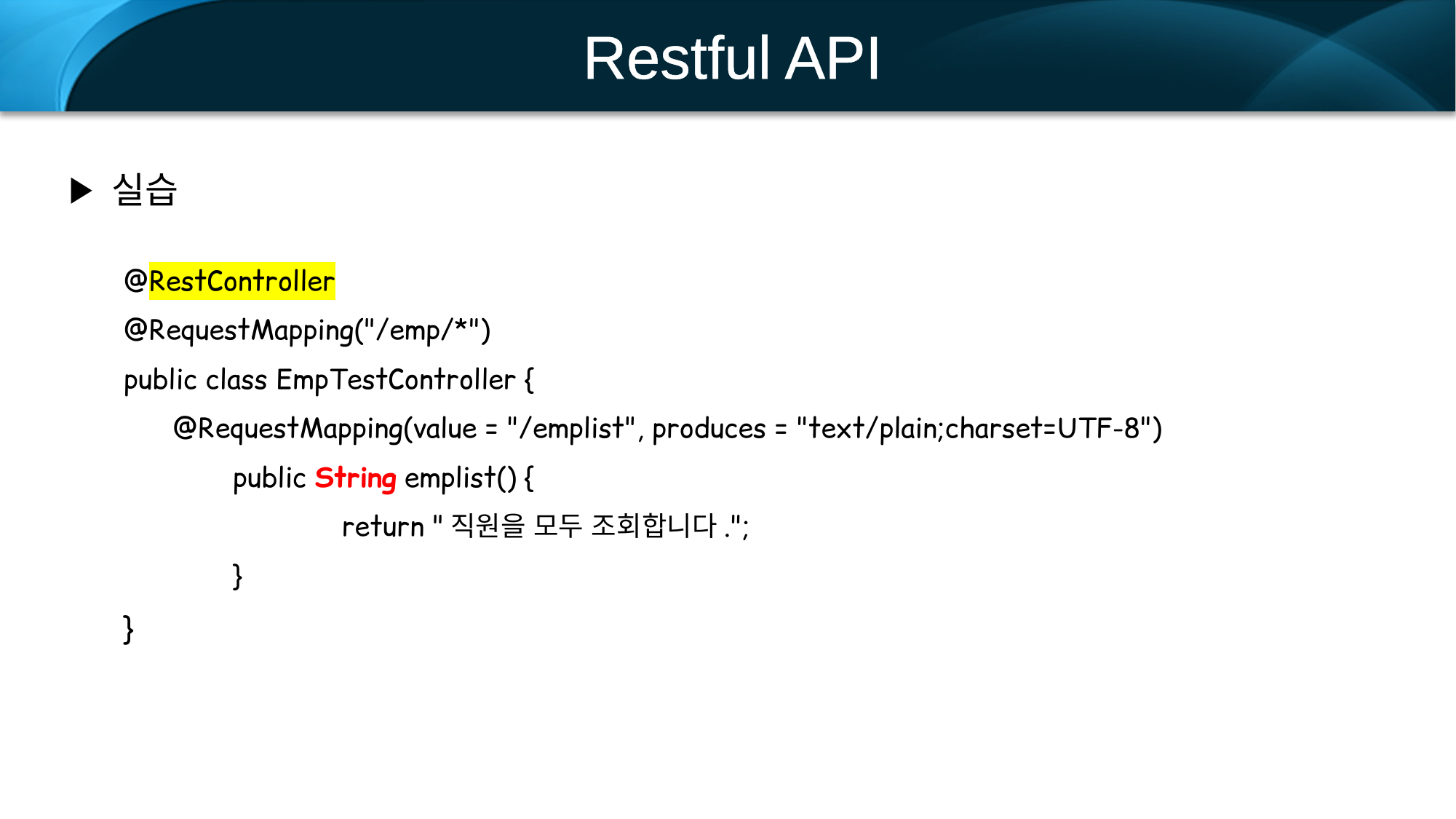

Restful API
실습

@RestController
@RequestMapping("/emp/*")
public class EmpTestController {
      @RequestMapping(value = "/emplist", produces = "text/plain;charset=UTF-8")
	public String emplist() {
		return "직원을 모두 조회합니다.";
	}
}